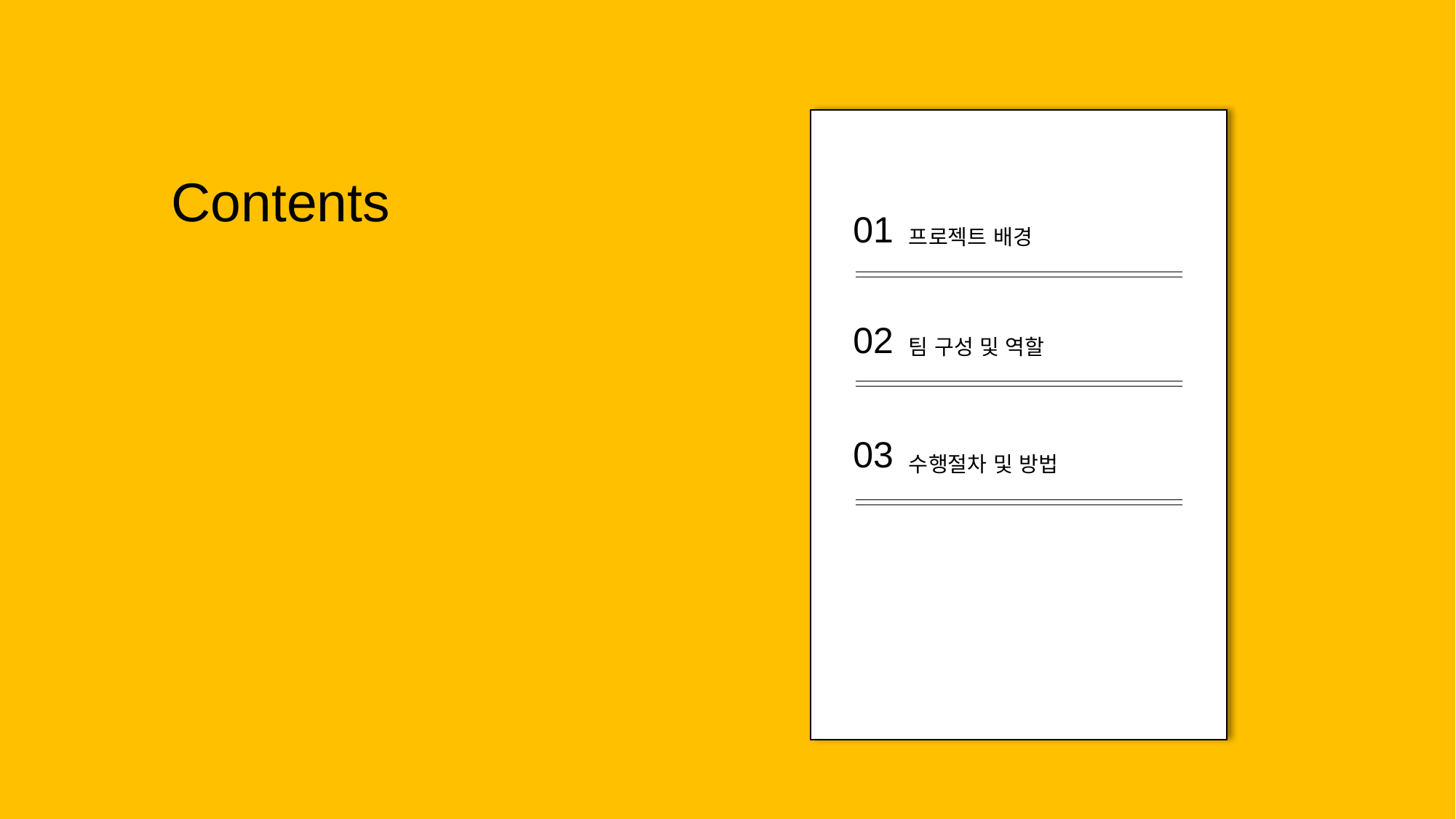

Contents
01
프로젝트 배경
02
팀 구성 및 역할
03
수행절차 및 방법
04
수행결과 및 시연
05
느낀점